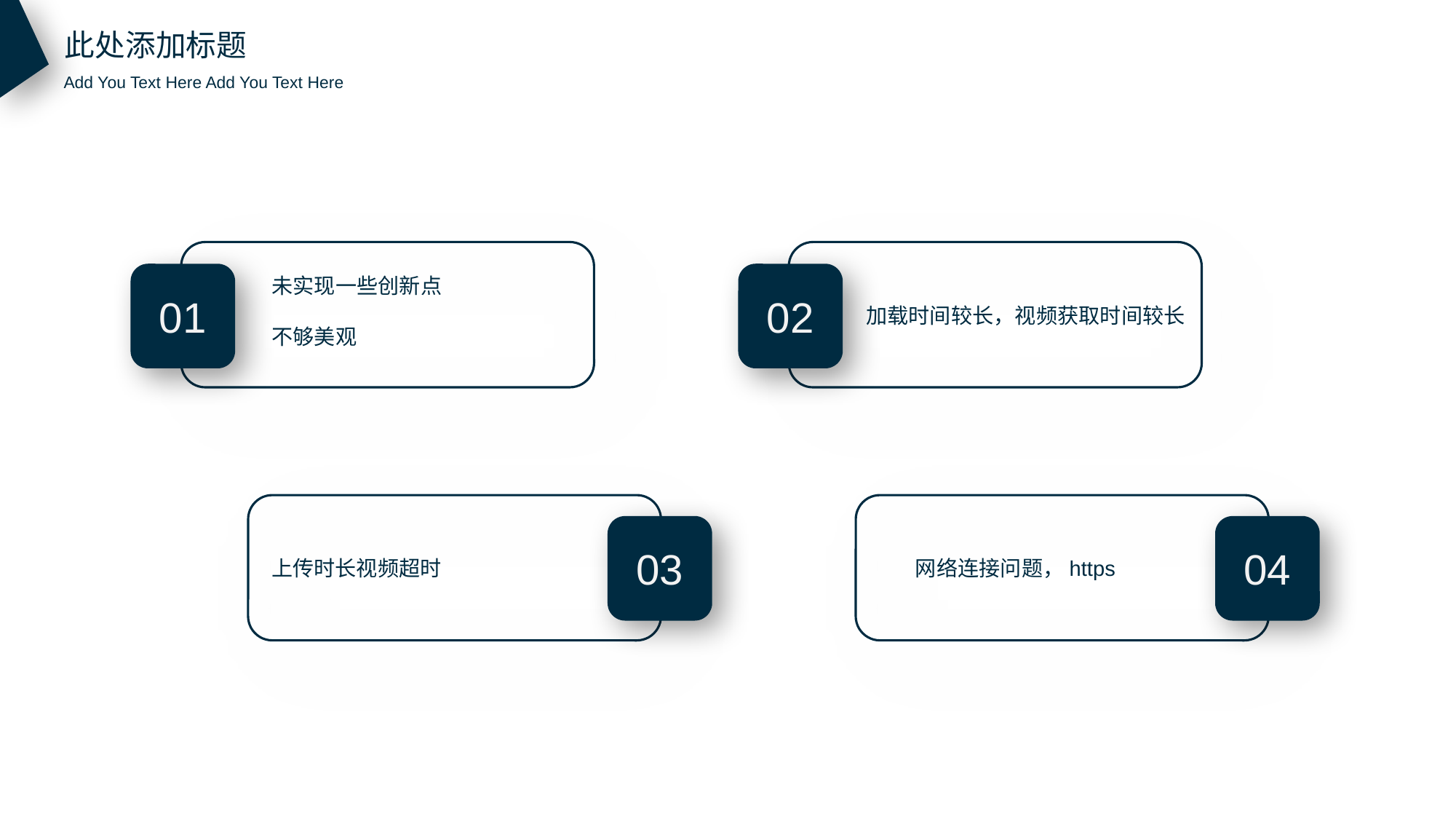

此处添加标题
Add You Text Here Add You Text Here

未实现一些创新点
不够美观

01
02
加载时间较长，视频获取时间较长

03
04
上传时长视频超时
网络连接问题，https